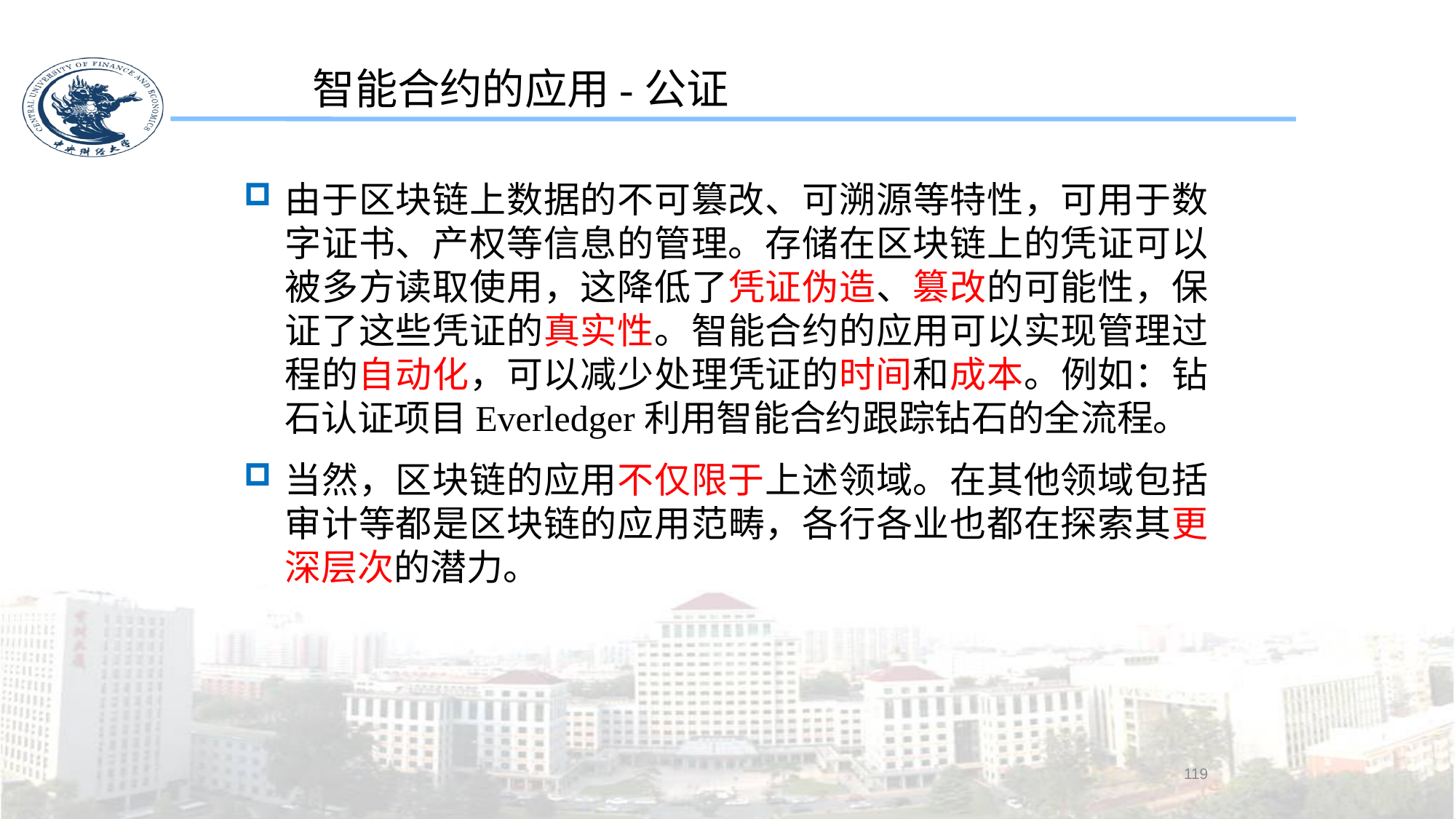

智能合约的应用-公证
由于区块链上数据的不可篡改、可溯源等特性，可用于数字证书、产权等信息的管理。存储在区块链上的凭证可以被多方读取使用，这降低了凭证伪造、篡改的可能性，保证了这些凭证的真实性。智能合约的应用可以实现管理过程的自动化，可以减少处理凭证的时间和成本。例如：钻石认证项目Everledger利用智能合约跟踪钻石的全流程。
当然，区块链的应用不仅限于上述领域。在其他领域包括审计等都是区块链的应用范畴，各行各业也都在探索其更深层次的潜力。
119